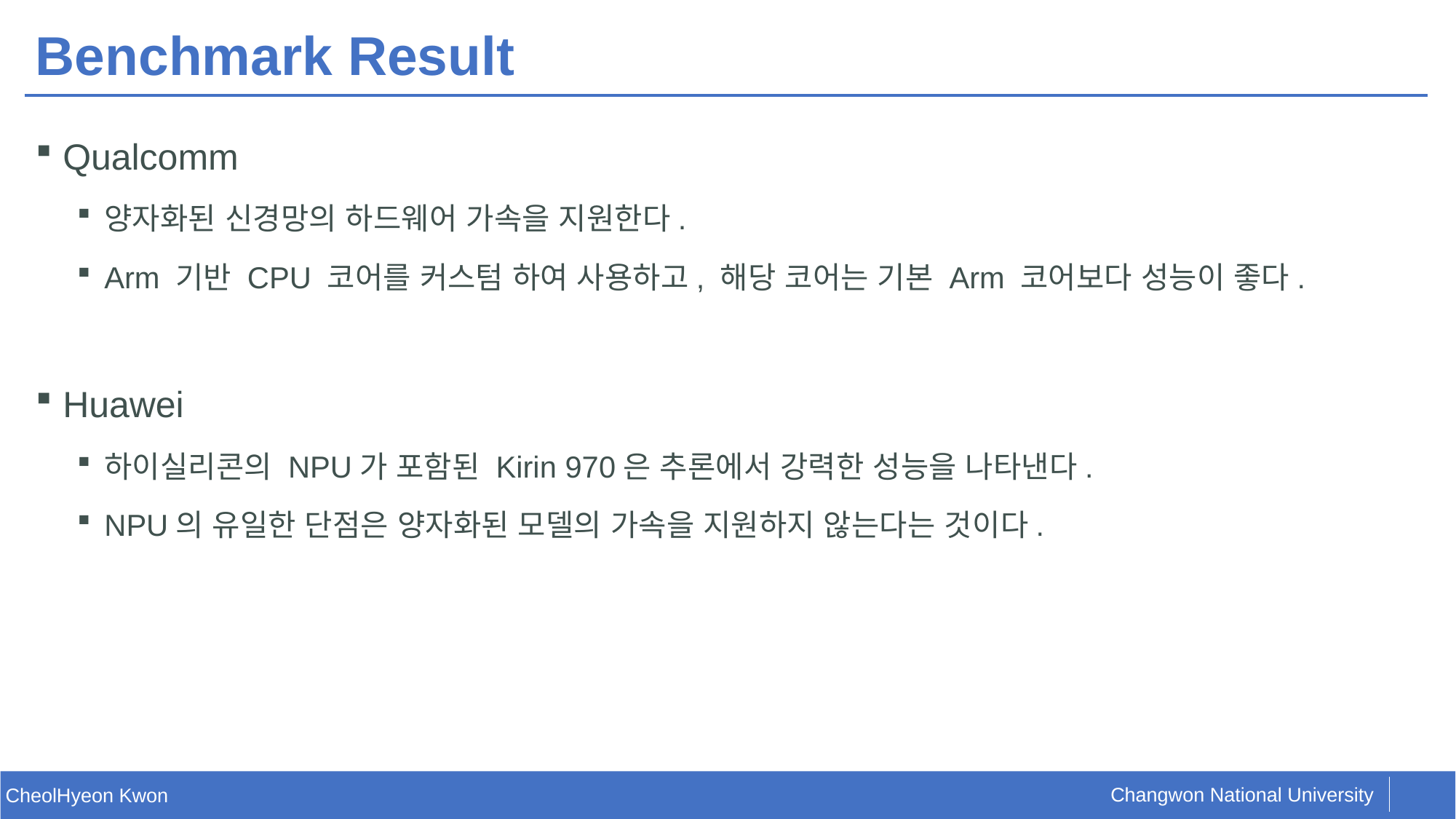

# Benchmark Result
Qualcomm
양자화된 신경망의 하드웨어 가속을 지원한다.
Arm 기반 CPU 코어를 커스텀 하여 사용하고, 해당 코어는 기본 Arm 코어보다 성능이 좋다.

Huawei
하이실리콘의 NPU가 포함된 Kirin 970은 추론에서 강력한 성능을 나타낸다.
NPU의 유일한 단점은 양자화된 모델의 가속을 지원하지 않는다는 것이다.